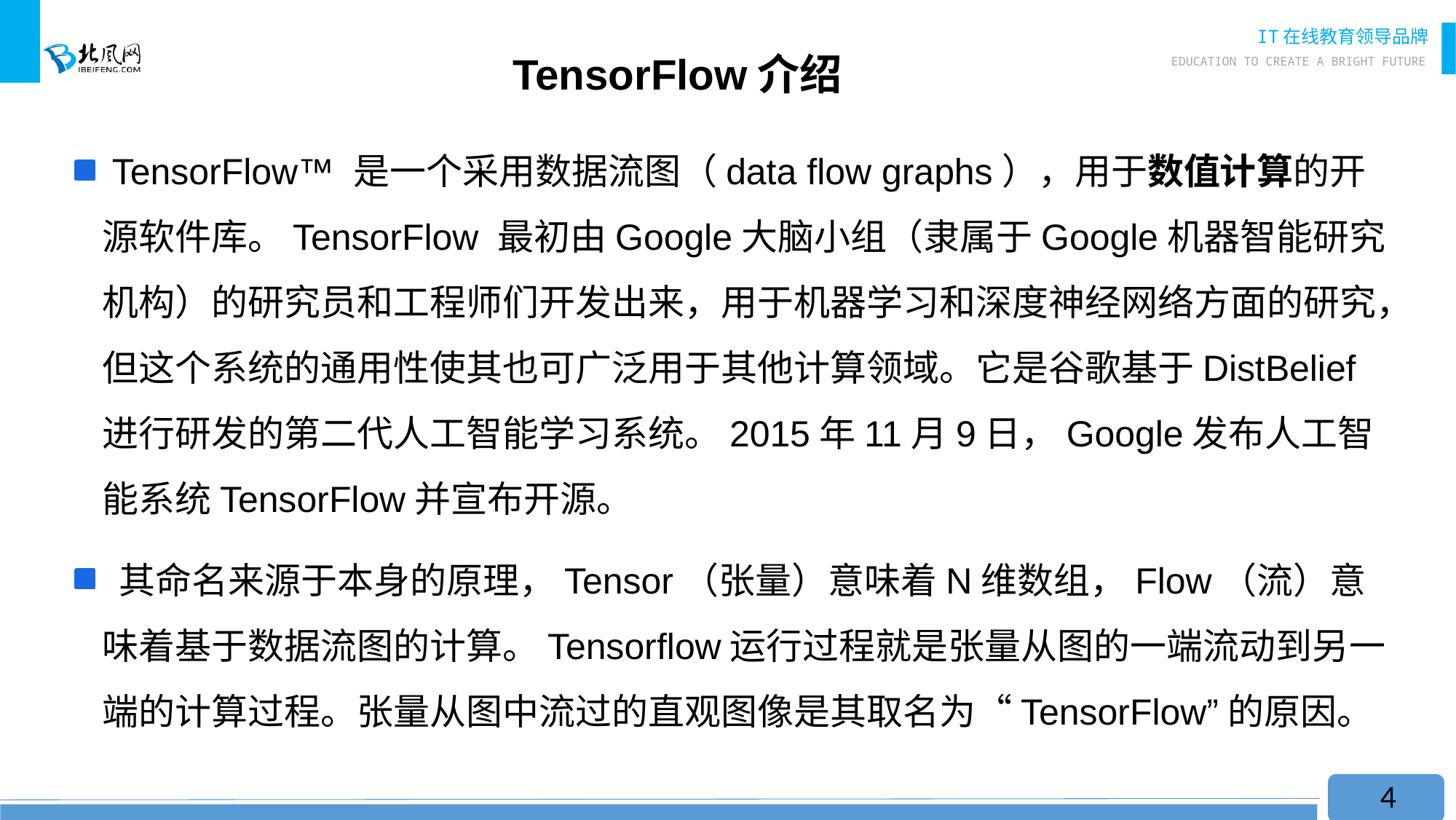

# TensorFlow介绍
 TensorFlow™ 是一个采用数据流图（data flow graphs），用于数值计算的开源软件库。TensorFlow 最初由Google大脑小组（隶属于Google机器智能研究机构）的研究员和工程师们开发出来，用于机器学习和深度神经网络方面的研究，但这个系统的通用性使其也可广泛用于其他计算领域。它是谷歌基于DistBelief进行研发的第二代人工智能学习系统。2015年11月9日，Google发布人工智能系统TensorFlow并宣布开源。
 其命名来源于本身的原理，Tensor（张量）意味着N维数组，Flow（流）意味着基于数据流图的计算。Tensorflow运行过程就是张量从图的一端流动到另一端的计算过程。张量从图中流过的直观图像是其取名为“TensorFlow”的原因。